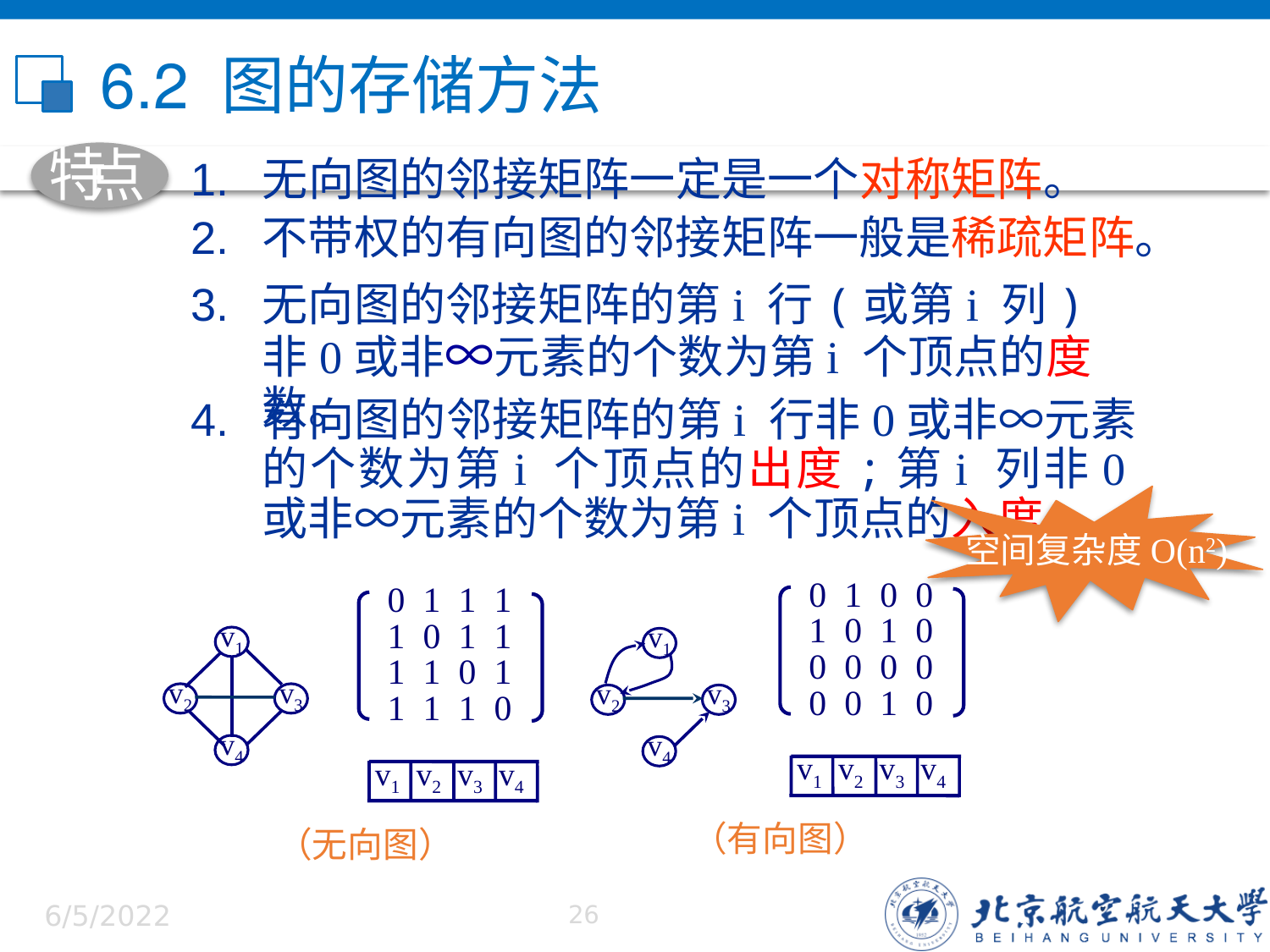

# 6.2 图的存储方法
特
点

无向图的邻接矩阵一定是一个对称矩阵。
不带权的有向图的邻接矩阵一般是稀疏矩阵。
无向图的邻接矩阵的第i 行(或第i 列)非0或非∞元素的个数为第i 个顶点的度数。
有向图的邻接矩阵的第i 行非0或非∞元素的个数为第i 个顶点的出度;第i 列非0或非∞元素的个数为第i 个顶点的入度。

空间复杂度O(n2)
0  1  0  0
1  0  1  0
0  0  0  0
0  0  1  0

v1

v2

v3

v4

v1  v2  v3  v4

（有向图）
0  1  1  1
1  0  1  1
1  1  0  1
1  1  1  0

v1

v2

v3

v4

v1  v2  v3  v4

（无向图）
6/5/2022
26